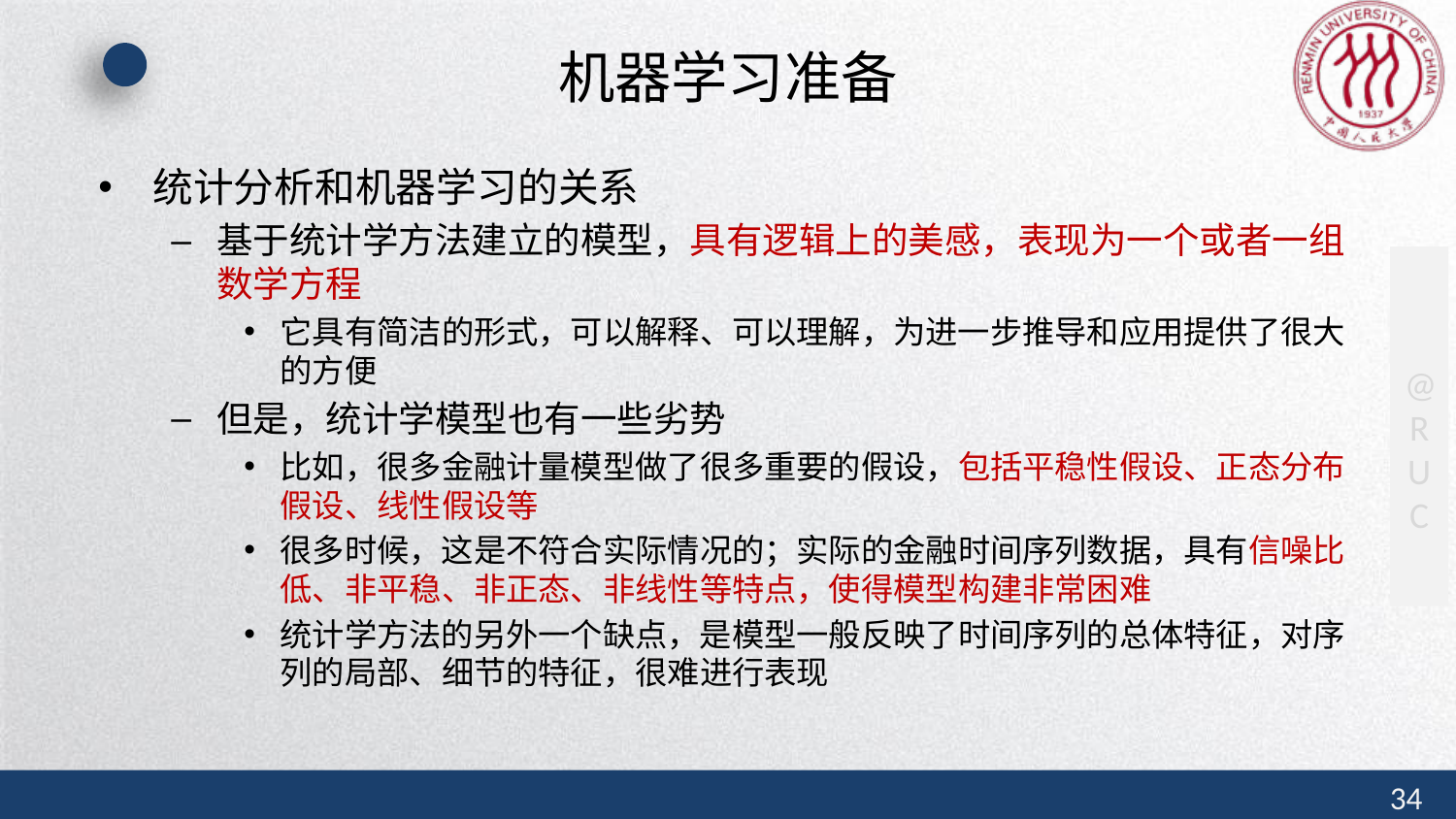

# 机器学习准备
统计分析和机器学习的关系
基于统计学方法建立的模型，具有逻辑上的美感，表现为一个或者一组数学方程
它具有简洁的形式，可以解释、可以理解，为进一步推导和应用提供了很大的方便
但是，统计学模型也有一些劣势
比如，很多金融计量模型做了很多重要的假设，包括平稳性假设、正态分布假设、线性假设等
很多时候，这是不符合实际情况的；实际的金融时间序列数据，具有信噪比低、非平稳、非正态、非线性等特点，使得模型构建非常困难
统计学方法的另外一个缺点，是模型一般反映了时间序列的总体特征，对序列的局部、细节的特征，很难进行表现